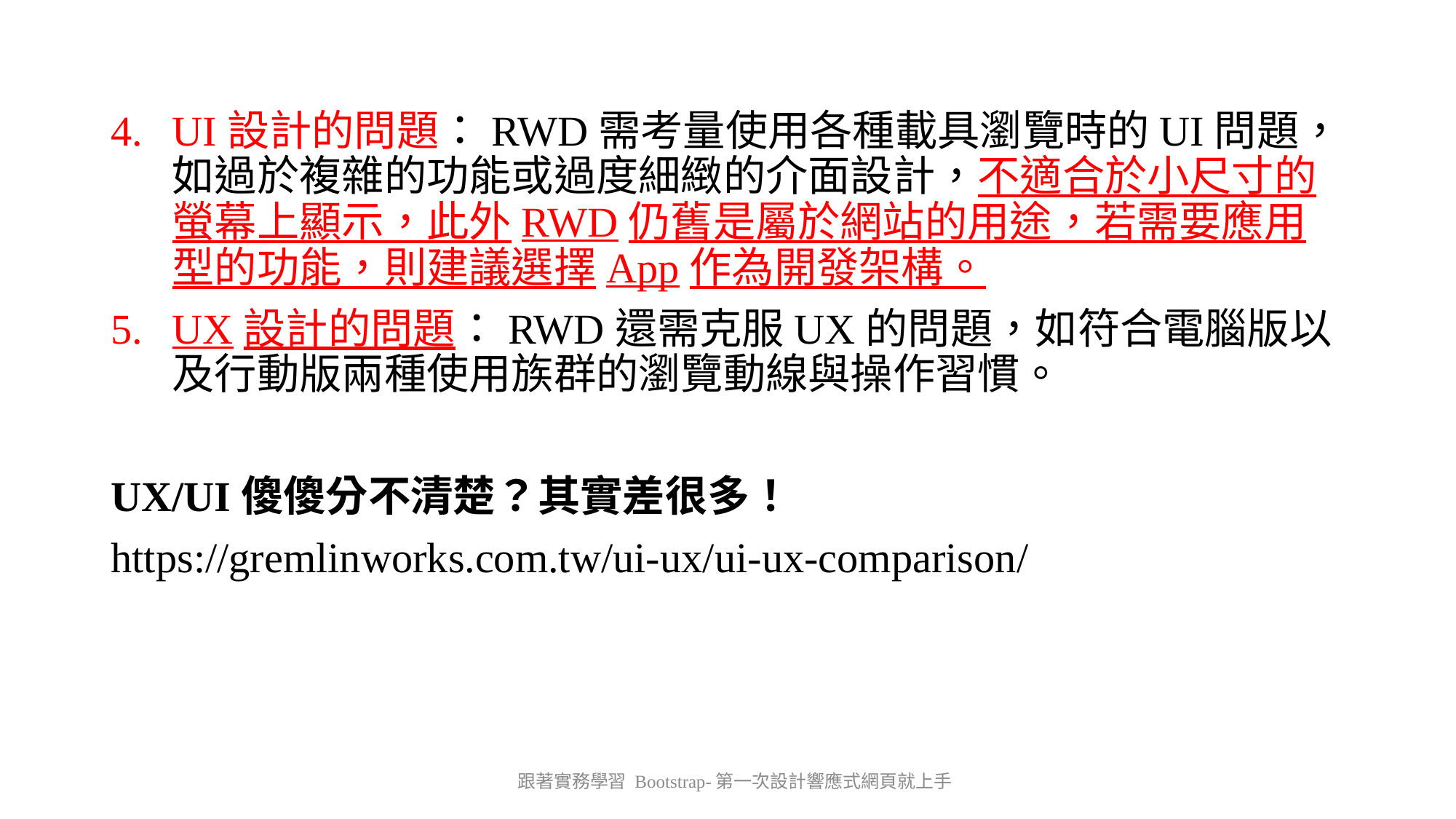

UI設計的問題：RWD需考量使用各種載具瀏覽時的UI問題，如過於複雜的功能或過度細緻的介面設計，不適合於小尺寸的螢幕上顯示，此外RWD仍舊是屬於網站的用途，若需要應用型的功能，則建議選擇App作為開發架構。
UX設計的問題：RWD還需克服UX的問題，如符合電腦版以及行動版兩種使用族群的瀏覽動線與操作習慣。

UX/UI傻傻分不清楚？其實差很多！
https://gremlinworks.com.tw/ui-ux/ui-ux-comparison/

跟著實務學習 Bootstrap-第一次設計響應式網頁就上手